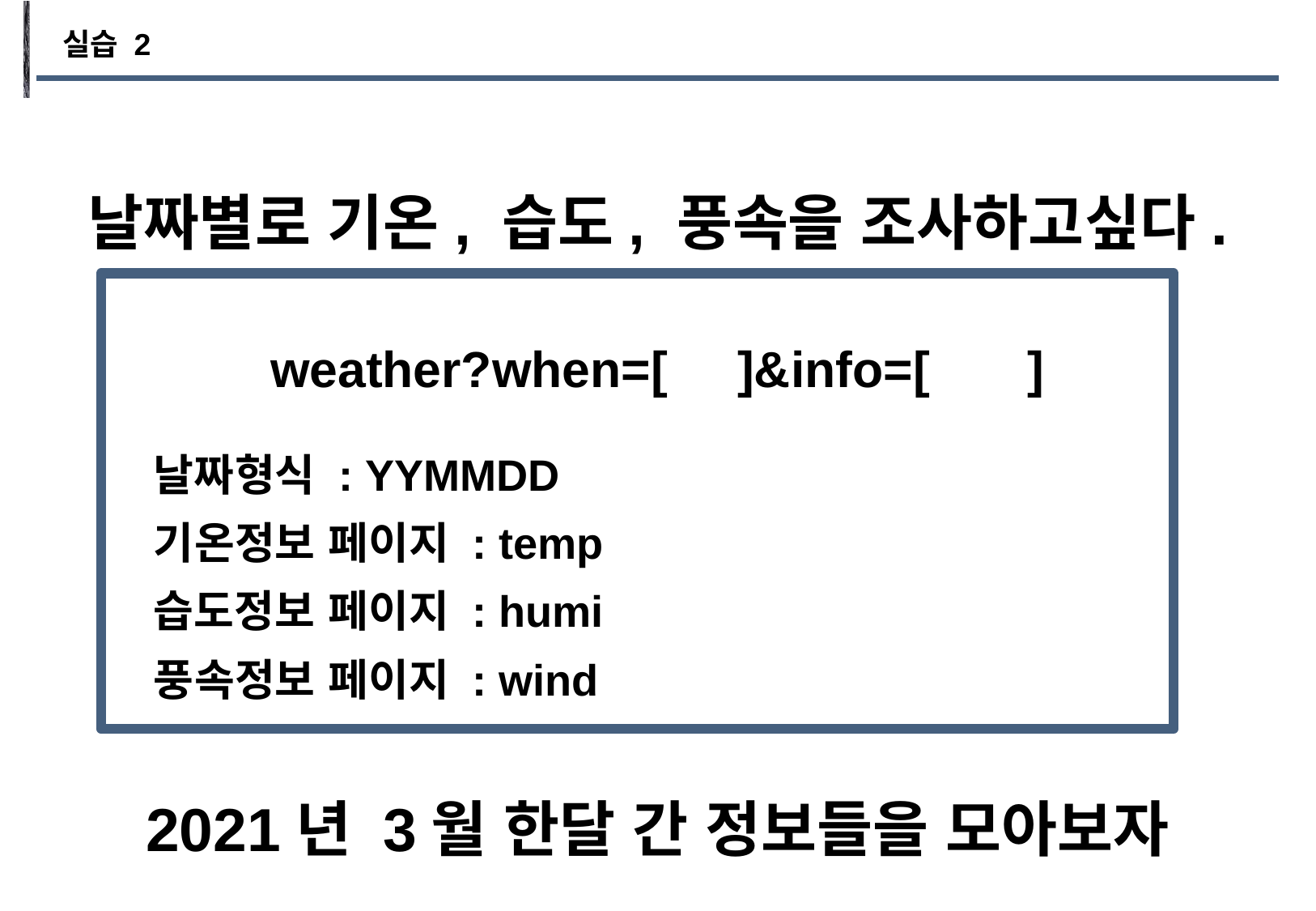

실습 2

날짜별로 기온, 습도, 풍속을 조사하고싶다.

weather?when=[     ]&info=[       ]
날짜형식 : YYMMDD
기온정보 페이지 : temp
습도정보 페이지 : humi
풍속정보 페이지 : wind
2021년 3월 한달 간 정보들을 모아보자